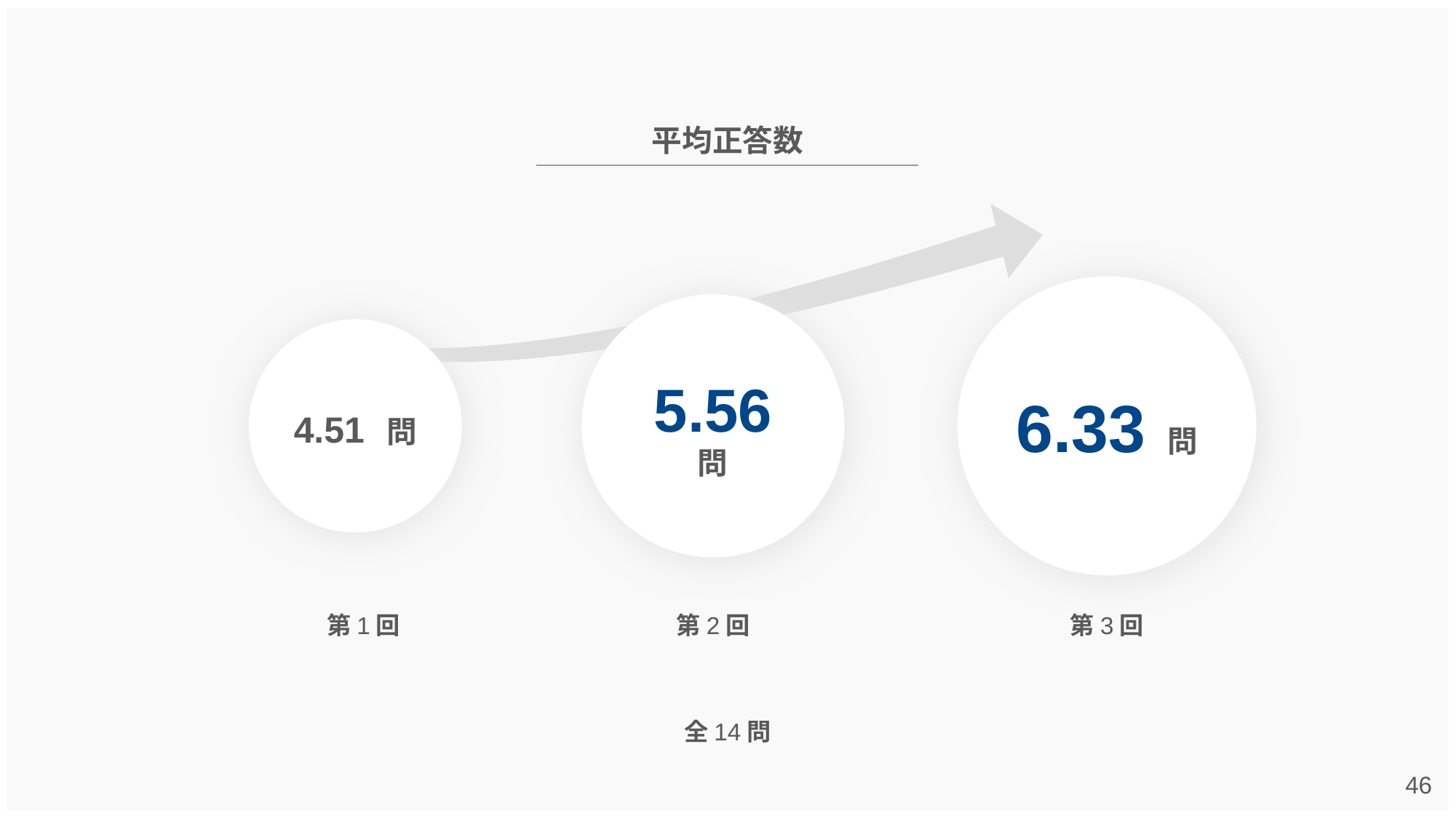

平均正答数

6.33 問
5.56 問
4.51 問
第1回
第3回
第2回
全14問
46